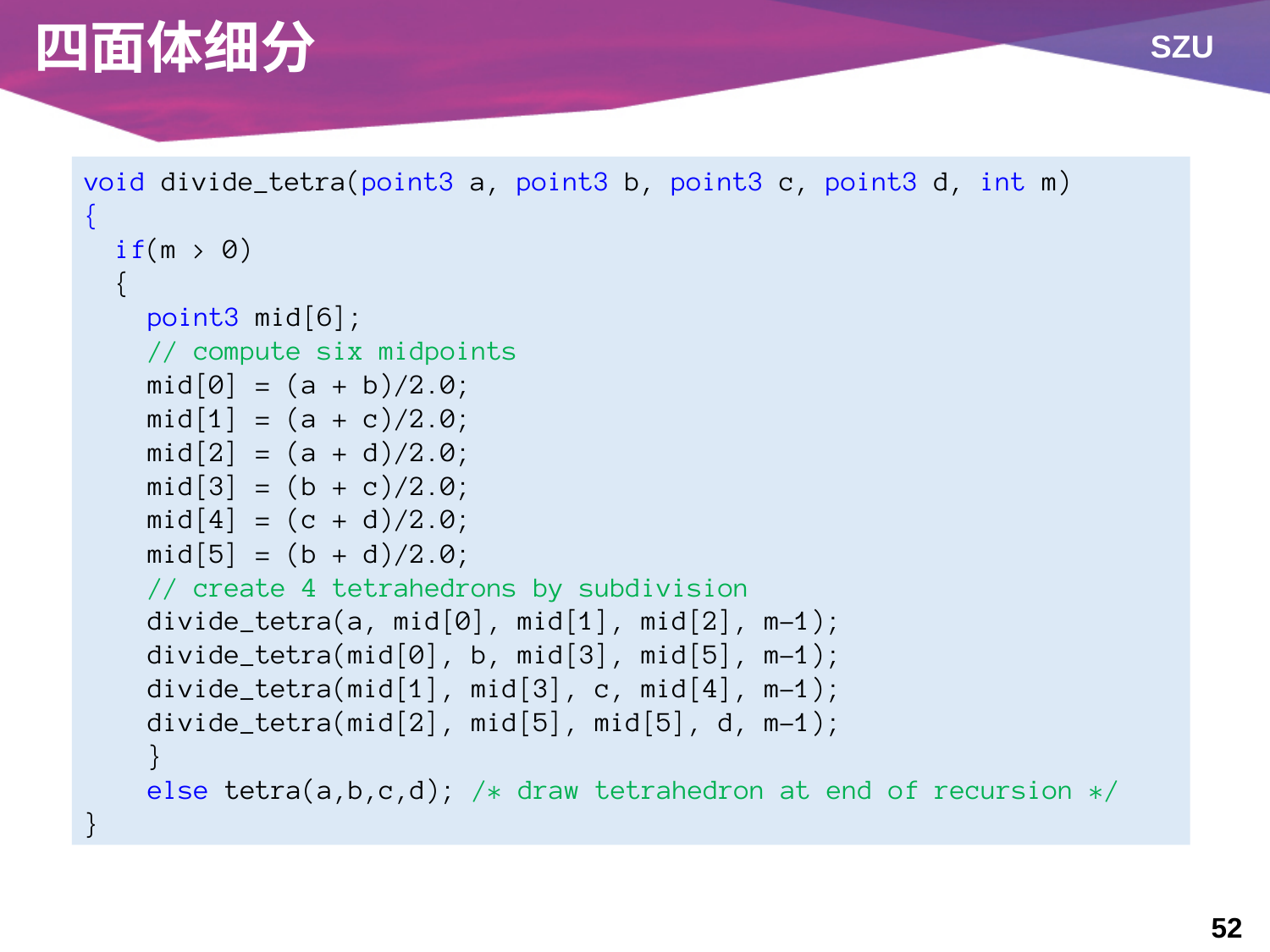

# 四面体细分
void divide_tetra(point3 a, point3 b, point3 c, point3 d, int m)
{
  if(m > 0)
  {
point3 mid[6];
// compute six midpoints
mid[0] = (a + b)/2.0;
mid[1] = (a + c)/2.0;
mid[2] = (a + d)/2.0;
mid[3] = (b + c)/2.0;
mid[4] = (c + d)/2.0;
mid[5] = (b + d)/2.0;
// create 4 tetrahedrons by subdivision
divide_tetra(a, mid[0], mid[1], mid[2], m-1);
divide_tetra(mid[0], b, mid[3], mid[5], m-1);
divide_tetra(mid[1], mid[3], c, mid[4], m-1);
divide_tetra(mid[2], mid[5], mid[5], d, m-1);
}
else tetra(a,b,c,d); /* draw tetrahedron at end of recursion */
}
52